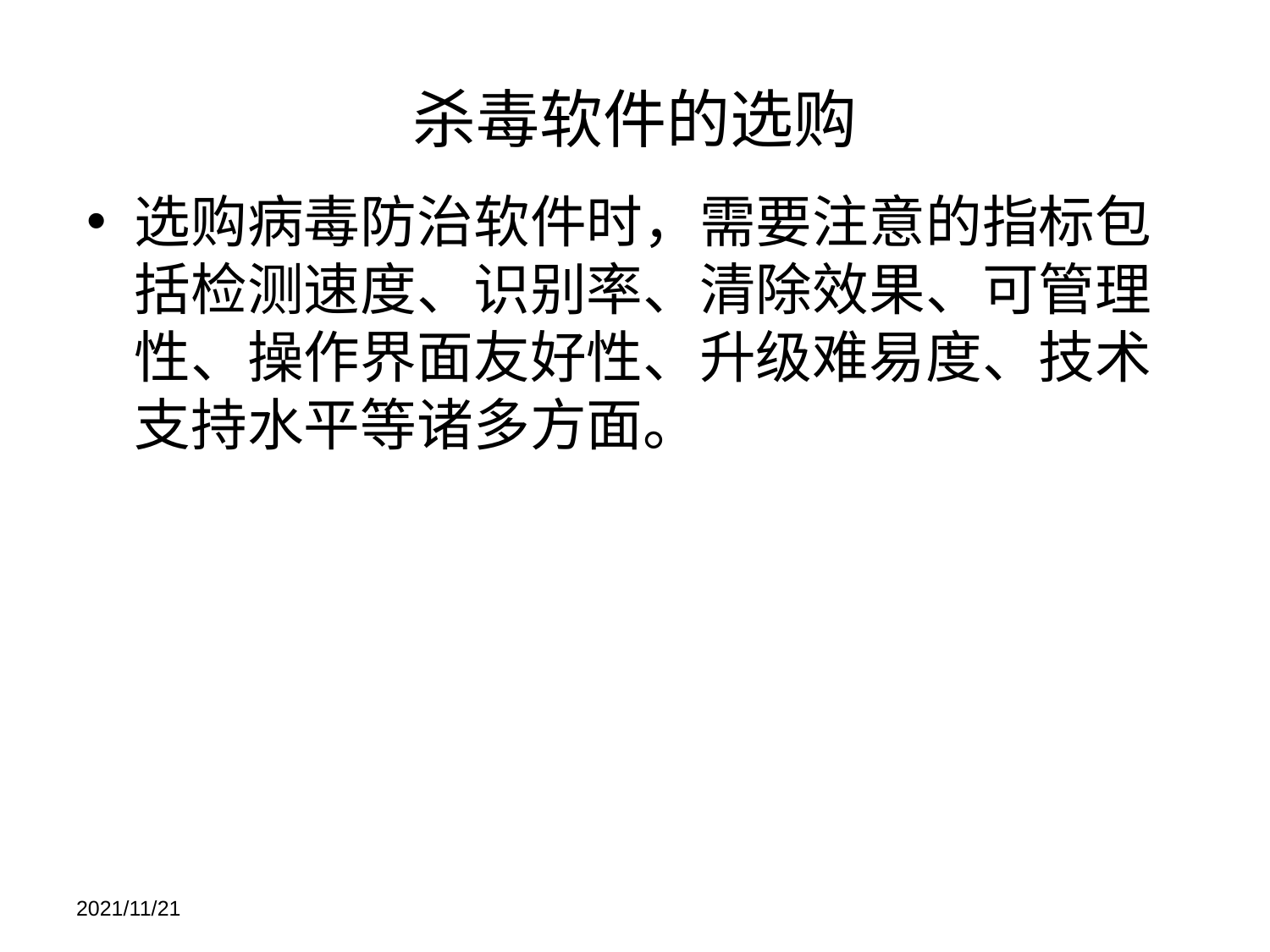

杀毒软件的选购
选购病毒防治软件时，需要注意的指标包括检测速度、识别率、清除效果、可管理性、操作界面友好性、升级难易度、技术支持水平等诸多方面。
2021/11/21